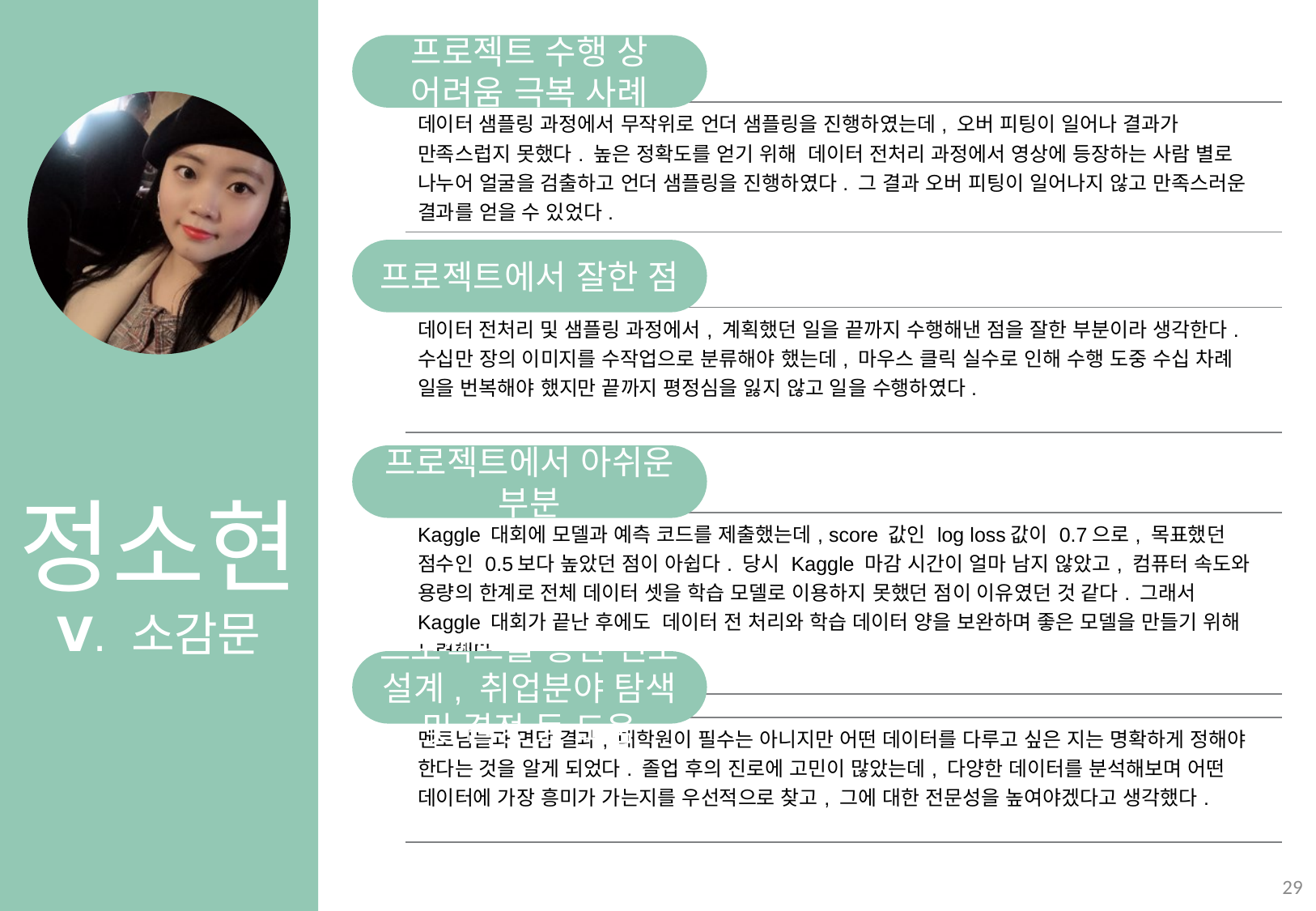

정소현
Ⅴ. 소감문
프로젝트 수행 상 어려움 극복 사례
프로젝트에서 잘한 점
프로젝트에서 아쉬운 부분
프로젝트를 통한 진로 설계, 취업분야 탐색 및 결정 등 도움

| 데이터 샘플링 과정에서 무작위로 언더 샘플링을 진행하였는데, 오버 피팅이 일어나 결과가 만족스럽지 못했다. 높은 정확도를 얻기 위해 데이터 전처리 과정에서 영상에 등장하는 사람 별로 나누어 얼굴을 검출하고 언더 샘플링을 진행하였다. 그 결과 오버 피팅이 일어나지 않고 만족스러운 결과를 얻을 수 있었다. |
| --- |
| 데이터 전처리 및 샘플링 과정에서, 계획했던 일을 끝까지 수행해낸 점을 잘한 부분이라 생각한다. 수십만 장의 이미지를 수작업으로 분류해야 했는데, 마우스 클릭 실수로 인해 수행 도중 수십 차례 일을 번복해야 했지만 끝까지 평정심을 잃지 않고 일을 수행하였다. |
| --- |
| Kaggle 대회에 모델과 예측 코드를 제출했는데, score 값인 log loss값이 0.7으로, 목표했던 점수인 0.5보다 높았던 점이 아쉽다. 당시 Kaggle 마감 시간이 얼마 남지 않았고, 컴퓨터 속도와 용량의 한계로 전체 데이터 셋을 학습 모델로 이용하지 못했던 점이 이유였던 것 같다. 그래서 Kaggle 대회가 끝난 후에도 데이터 전 처리와 학습 데이터 양을 보완하며 좋은 모델을 만들기 위해 노력했다. |
| --- |
| 멘토님들과 면담 결과, 대학원이 필수는 아니지만 어떤 데이터를 다루고 싶은 지는 명확하게 정해야 한다는 것을 알게 되었다. 졸업 후의 진로에 고민이 많았는데, 다양한 데이터를 분석해보며 어떤 데이터에 가장 흥미가 가는지를 우선적으로 찾고, 그에 대한 전문성을 높여야겠다고 생각했다. |
| --- |
29